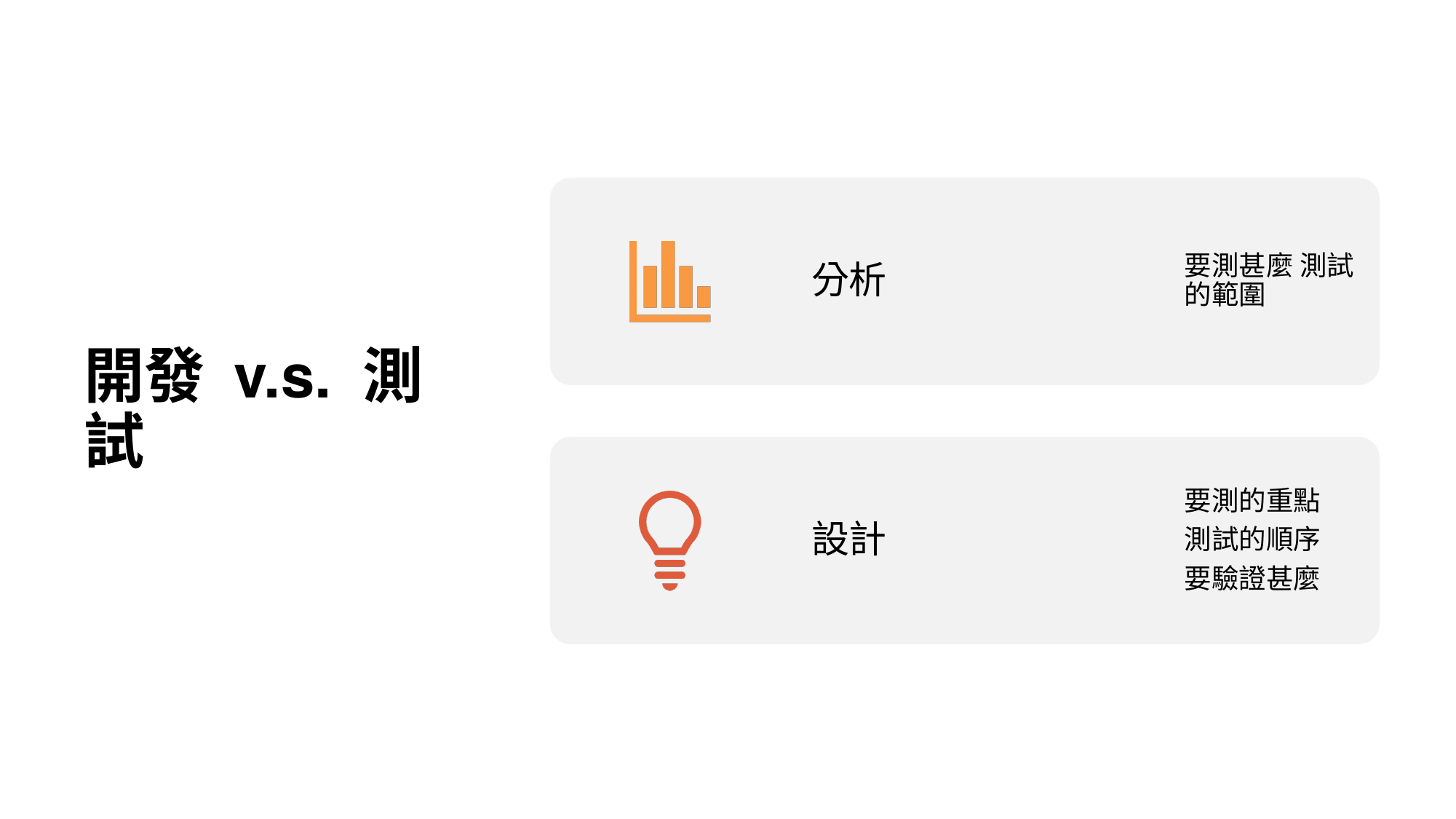

# 開發 v.s. 測試
分析
要測甚麼 測試的範圍
設計
要測的重點
測試的順序
要驗證甚麼